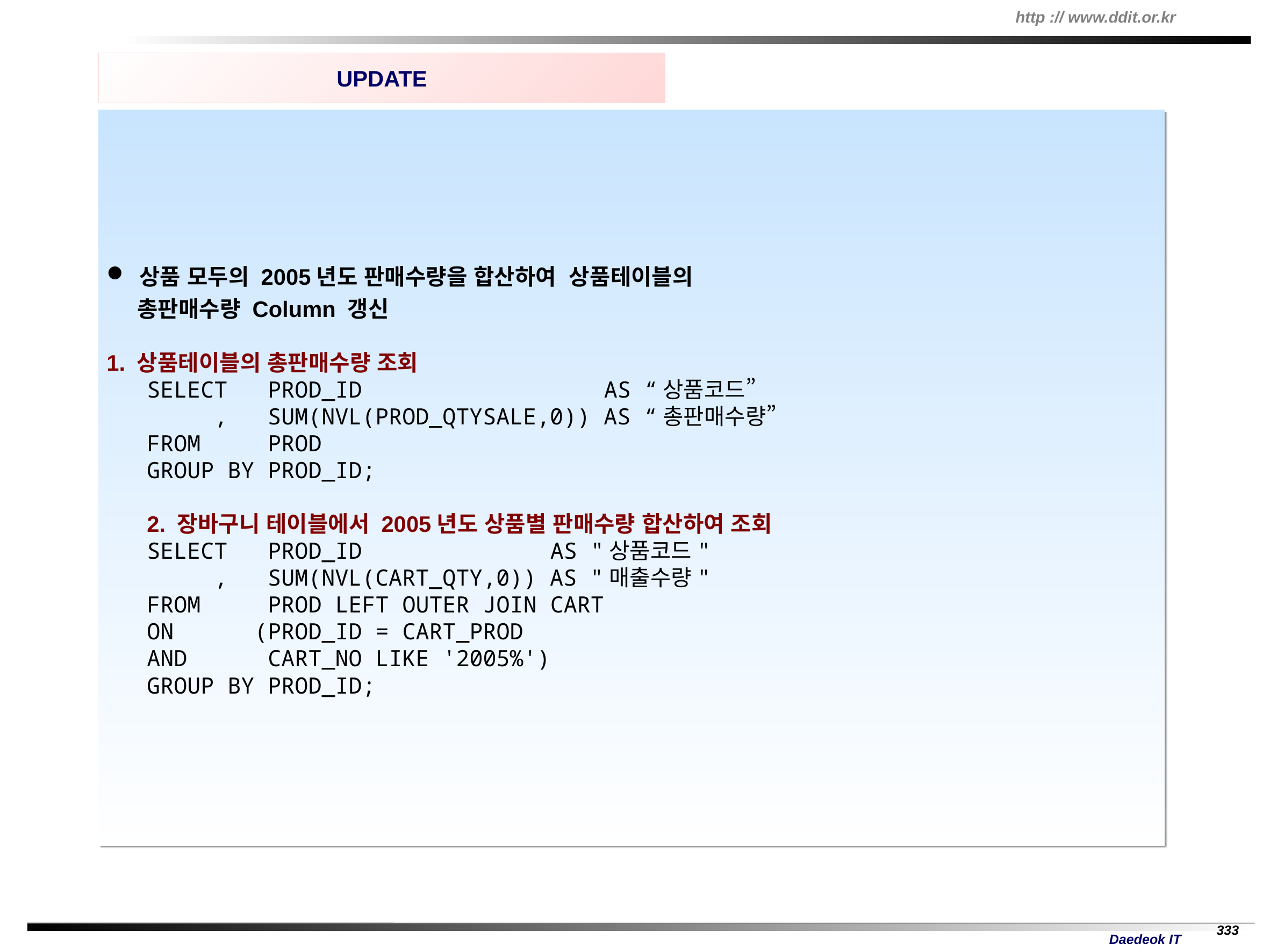

UPDATE
 상품 모두의 2005년도 판매수량을 합산하여  상품테이블의
    총판매수량 Column 갱신

1. 상품테이블의 총판매수량 조회
SELECT   PROD_ID                  AS “상품코드”
     ,   SUM(NVL(PROD_QTYSALE,0)) AS “총판매수량”
FROM     PROD
GROUP BY PROD_ID;

2. 장바구니 테이블에서 2005년도 상품별 판매수량 합산하여 조회
SELECT   PROD_ID              AS "상품코드"
     ,   SUM(NVL(CART_QTY,0)) AS "매출수량"
FROM     PROD LEFT OUTER JOIN CART
ON      (PROD_ID = CART_PROD
AND      CART_NO LIKE '2005%')
GROUP BY PROD_ID;